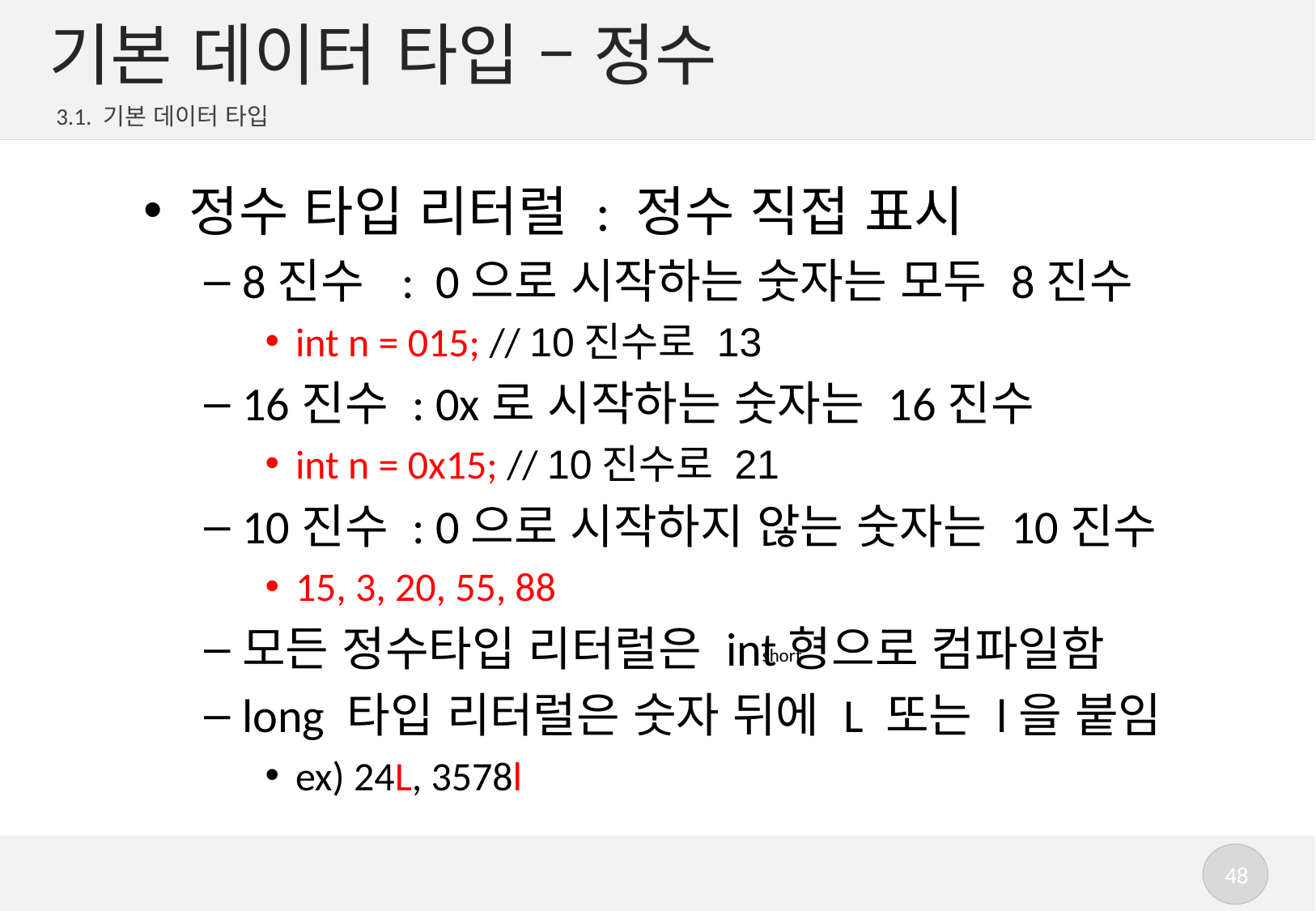

# 기본 데이터 타입 – 정수
3.1. 기본 데이터 타입
정수 타입 리터럴 : 정수 직접 표시
8진수  :  0으로 시작하는 숫자는 모두 8진수
int n = 015; // 10진수로 13
16진수 : 0x로 시작하는 숫자는 16진수
int n = 0x15; // 10진수로 21
10진수 : 0으로 시작하지 않는 숫자는 10진수
15, 3, 20, 55, 88
모든 정수타입 리터럴은 int형으로 컴파일함
long 타입 리터럴은 숫자 뒤에 L 또는 l을 붙임
ex) 24L, 3578l
short